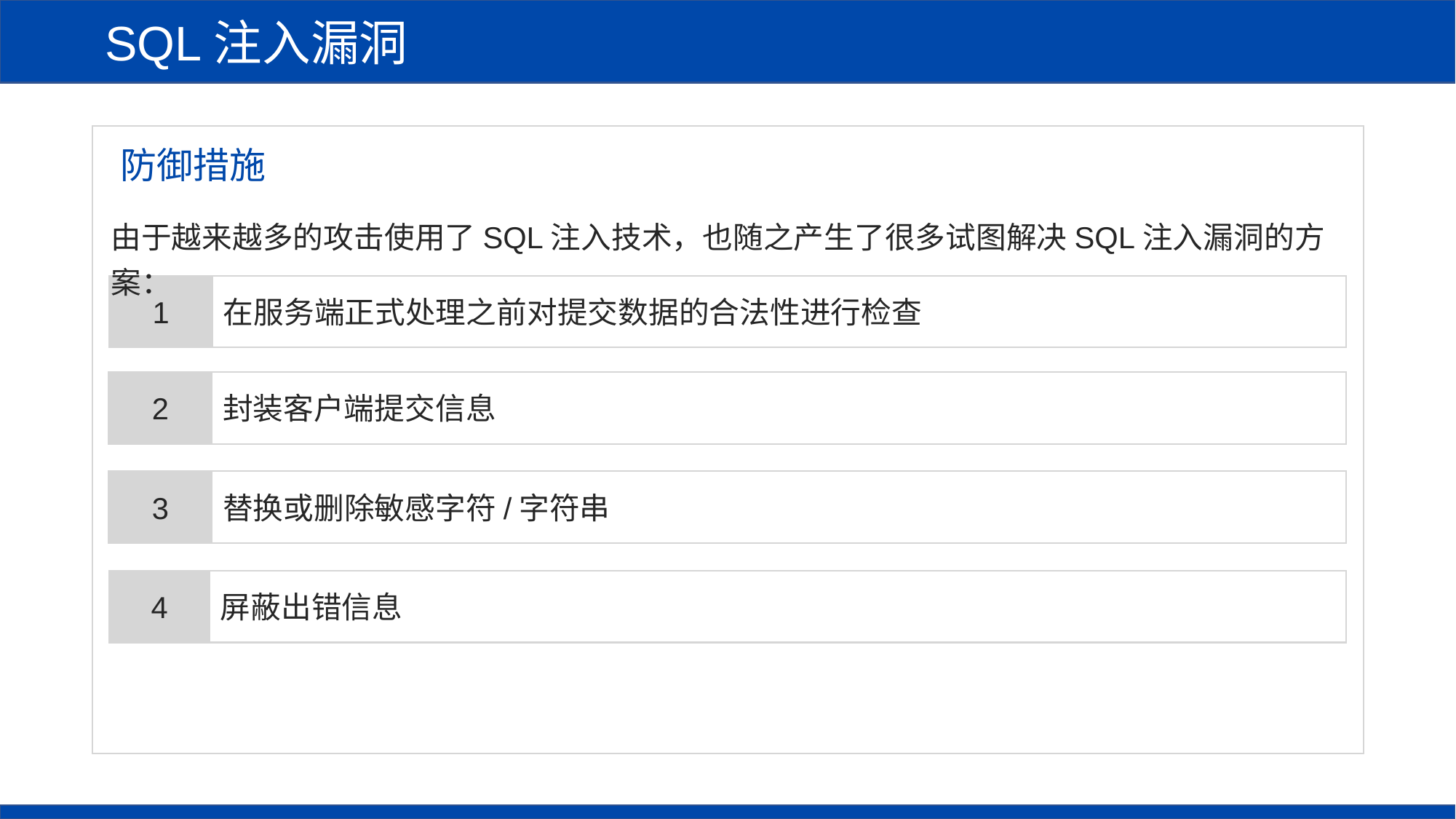

SQL注入漏洞

防御措施
由于越来越多的攻击使用了SQL注入技术，也随之产生了很多试图解决SQL注入漏洞的方案：
在服务端正式处理之前对提交数据的合法性进行检查
1
封装客户端提交信息
2
替换或删除敏感字符/字符串
3
屏蔽出错信息
4